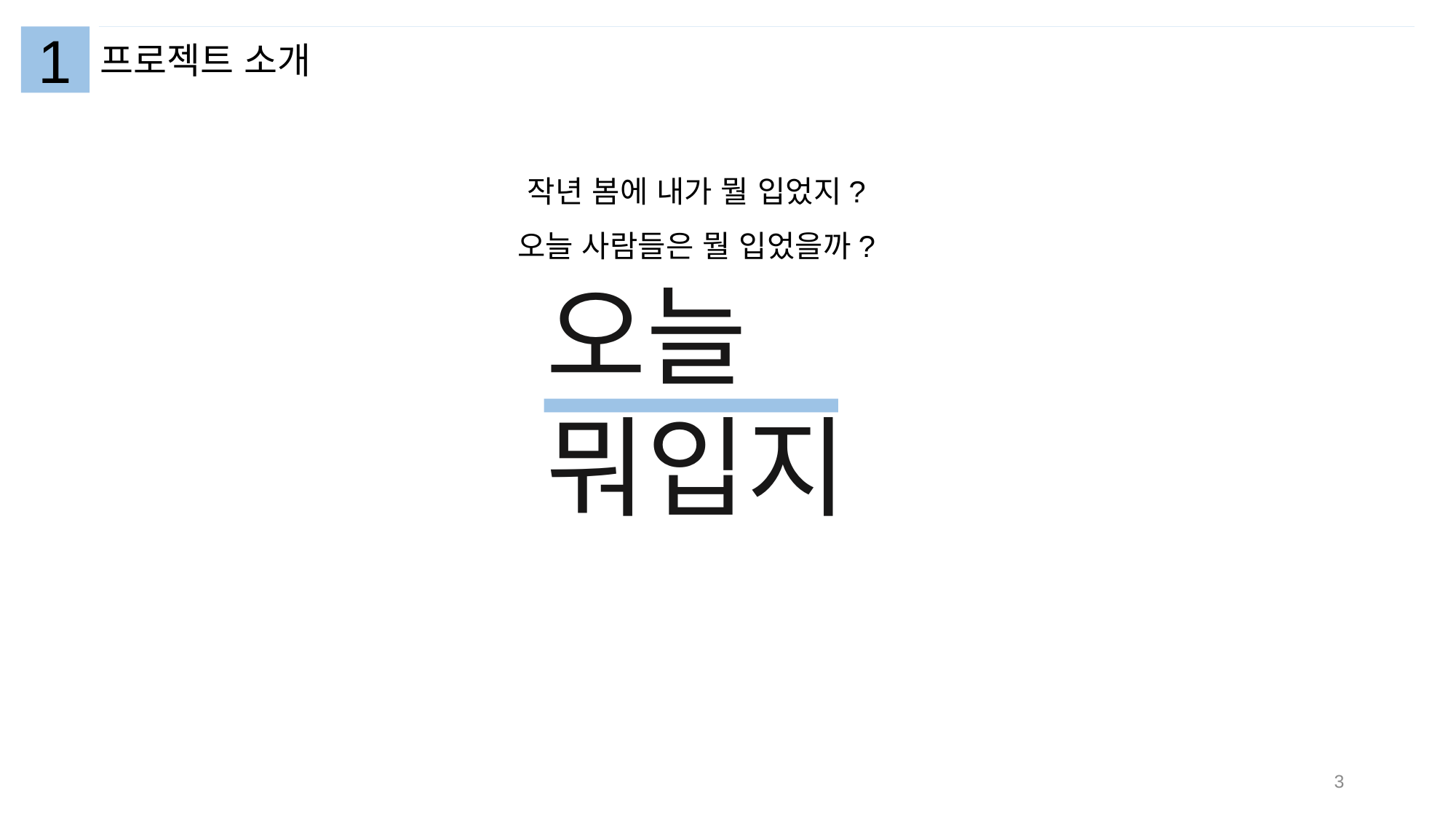

1

프로젝트 소개
작년 봄에 내가 뭘 입었지?
오늘 사람들은 뭘 입었을까?
오늘
뭐입지

3